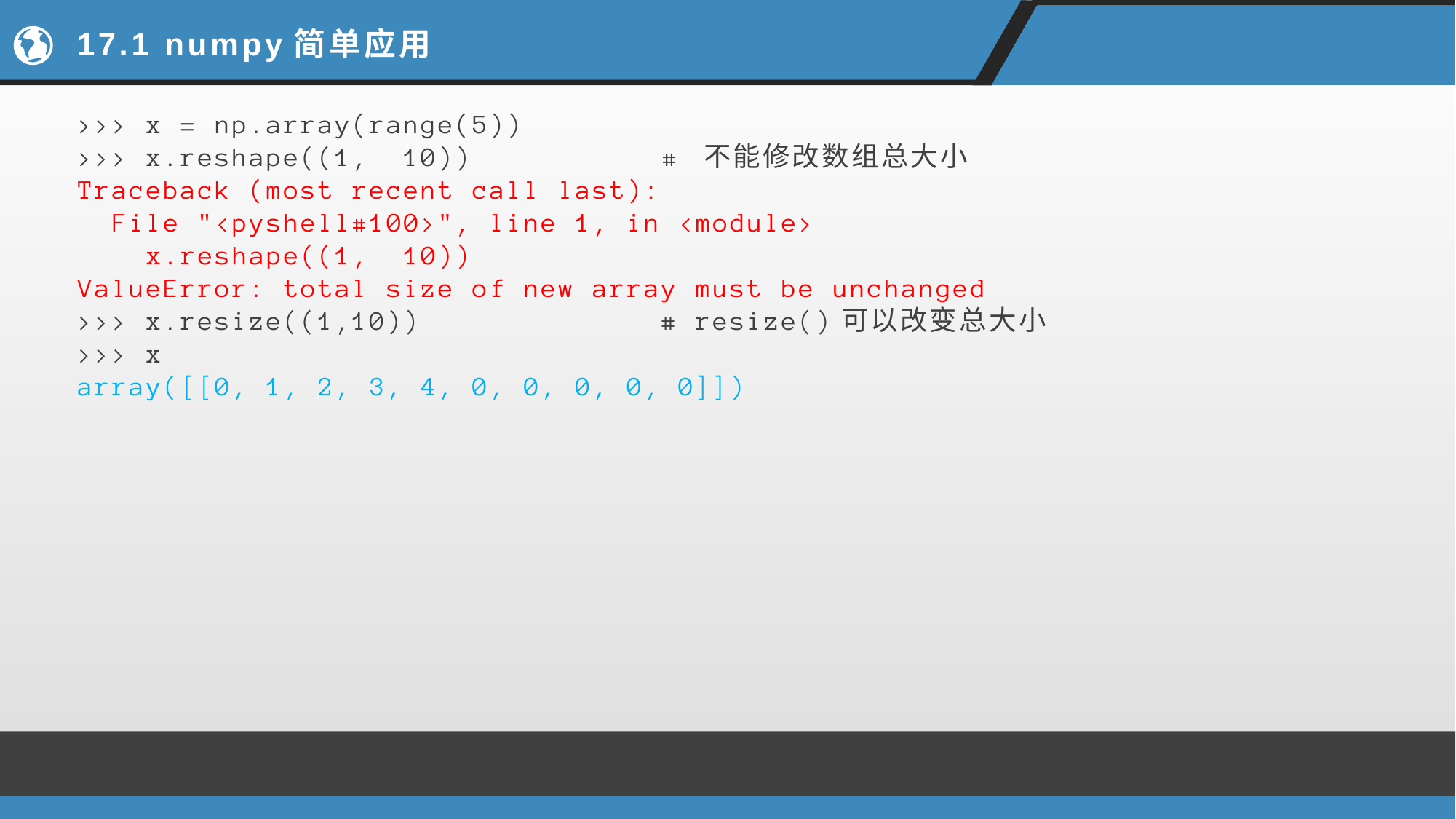

# 17.1 numpy简单应用

>>> x = np.array(range(5))
>>> x.reshape((1,  10))           # 不能修改数组总大小
Traceback (most recent call last):
  File "<pyshell#100>", line 1, in <module>
    x.reshape((1,  10))
ValueError: total size of new array must be unchanged
>>> x.resize((1,10))              # resize()可以改变总大小
>>> x
array([[0, 1, 2, 3, 4, 0, 0, 0, 0, 0]])